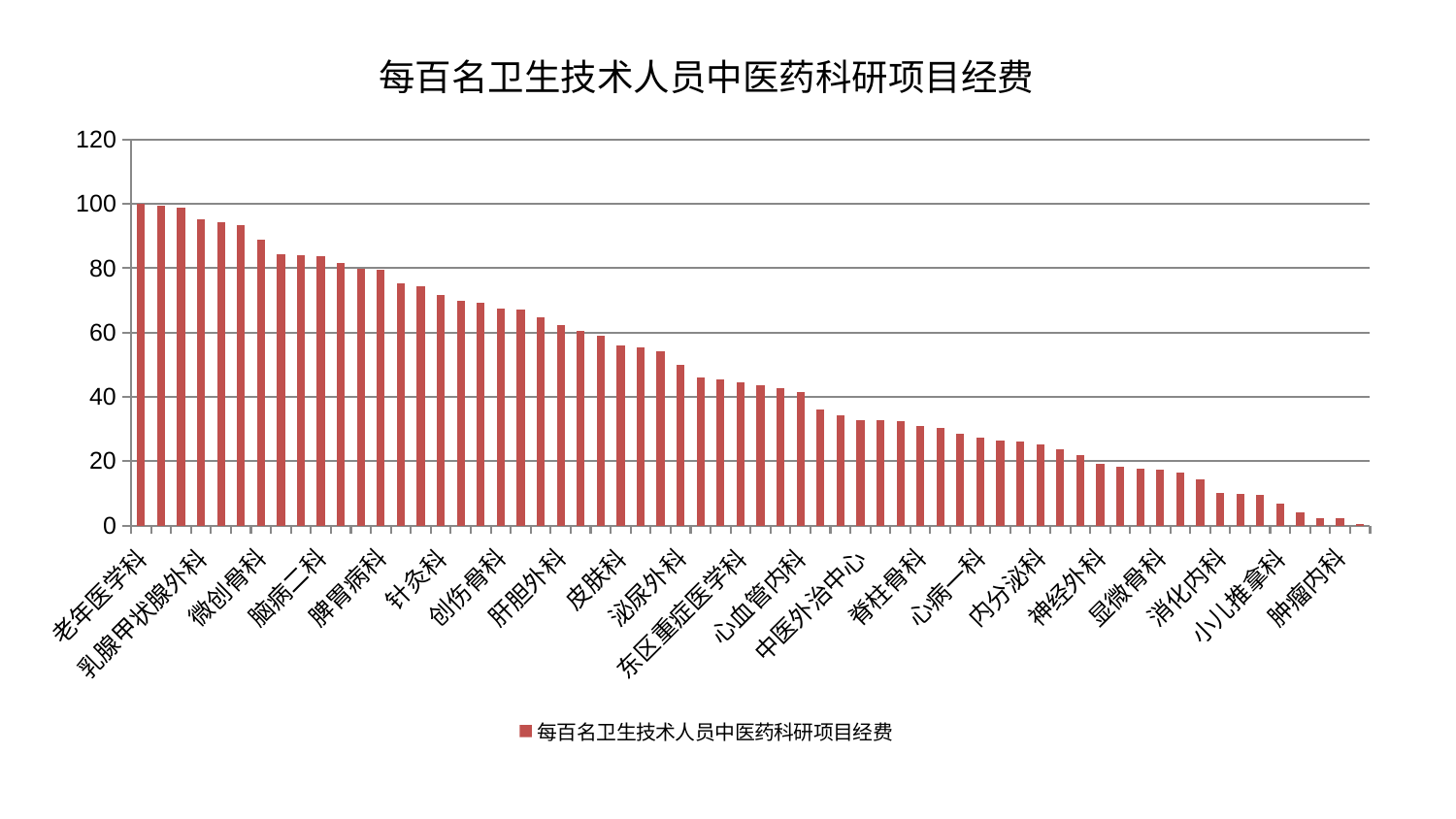

### Chart: 每百名卫生技术人员中医药科研项目经费

| Category | 每百名卫生技术人员中医药科研项目经费 |
|---|---|
| 老年医学科 | 100.0 |
| 肾脏内科 | 99.47982972159072 |
| 关节骨科 | 98.77097929235264 |
| 乳腺甲状腺外科 | 95.11040423218274 |
| 康复科 | 94.2286652644049 |
| 呼吸内科 | 93.44440620978537 |
| 微创骨科 | 88.81518325956705 |
| 血液科 | 84.41754944509363 |
| 妇科妇二科合并 | 84.06955571164777 |
| 脑病二科 | 83.86688999090856 |
| 综合内科 | 81.74307088997523 |
| 神经内科 | 79.8567697253472 |
| 脾胃病科 | 79.40428910217874 |
| 产科 | 75.28721714126095 |
| 重症医学科 | 74.52350766237684 |
| 针灸科 | 71.82517570903913 |
| 脑病三科 | 69.99924176310697 |
| 东区肾病科 | 69.30839084921848 |
| 创伤骨科 | 67.49171318410397 |
| 儿科 | 67.30136860072643 |
| 美容皮肤科 | 64.75954413992328 |
| 肝胆外科 | 62.369841925328764 |
| 胸外科 | 60.66358413578392 |
| 脾胃科消化科合并 | 58.86334552262903 |
| 皮肤科 | 56.10352430090409 |
| 医院 | 55.43213337120997 |
| 小儿骨科 | 54.23453825104396 |
| 泌尿外科 | 49.99023404818237 |
| 肝病科 | 46.09541140201289 |
| 身心医学科 | 45.55043890044632 |
| 东区重症医学科 | 44.6468520209052 |
| 妇二科 | 43.65960600091918 |
| 妇科 | 42.610193394183035 |
| 心血管内科 | 41.378227160114484 |
| 肛肠科 | 35.94499100381178 |
| 推拿科 | 34.299914145392286 |
| 中医外治中心 | 32.79648337969598 |
| 运动损伤骨科 | 32.67313505913789 |
| 中医经典科 | 32.49934045404831 |
| 脊柱骨科 | 31.070244860404856 |
| 周围血管科 | 30.172771734830647 |
| 口腔科 | 28.410587739510962 |
| 心病一科 | 27.223944700091476 |
| 普通外科 | 26.337589630293515 |
| 心病三科 | 25.97162693462113 |
| 内分泌科 | 25.25146964480212 |
| 眼科 | 23.790020340748455 |
| 肾病科 | 21.922826976794948 |
| 神经外科 | 19.294722062492976 |
| 男科 | 18.193592499618997 |
| 骨科 | 17.54191798299436 |
| 显微骨科 | 17.48897866716231 |
| 西区重症医学科 | 16.417241124546187 |
| 风湿病科 | 14.331173348809926 |
| 消化内科 | 10.175328834773573 |
| 耳鼻喉科 | 9.703250147182295 |
| 心病二科 | 9.627629975003664 |
| 小儿推拿科 | 6.768778194099934 |
| 脑病一科 | 4.024291497534458 |
| 治未病中心 | 2.388306919641189 |
| 肿瘤内科 | 2.121866389929439 |
| 心病四科 | 0.5427325782968798 |
197